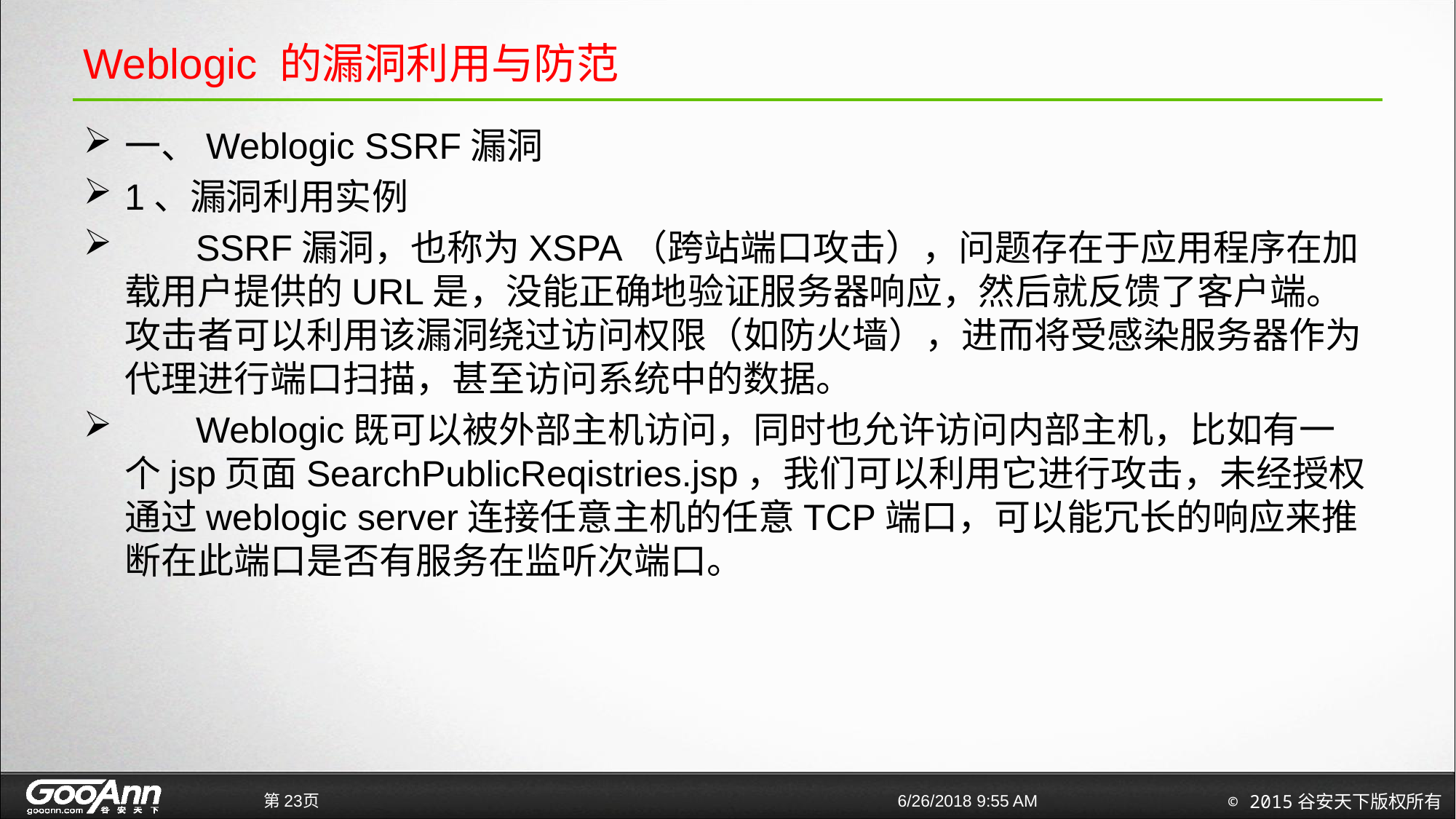

# Weblogic 的漏洞利用与防范
一、Weblogic SSRF漏洞
1、漏洞利用实例
       SSRF漏洞，也称为XSPA（跨站端口攻击），问题存在于应用程序在加载用户提供的URL是，没能正确地验证服务器响应，然后就反馈了客户端。攻击者可以利用该漏洞绕过访问权限（如防火墙），进而将受感染服务器作为代理进行端口扫描，甚至访问系统中的数据。
       Weblogic既可以被外部主机访问，同时也允许访问内部主机，比如有一个jsp页面SearchPublicReqistries.jsp，我们可以利用它进行攻击，未经授权通过weblogic server连接任意主机的任意TCP端口，可以能冗长的响应来推断在此端口是否有服务在监听次端口。